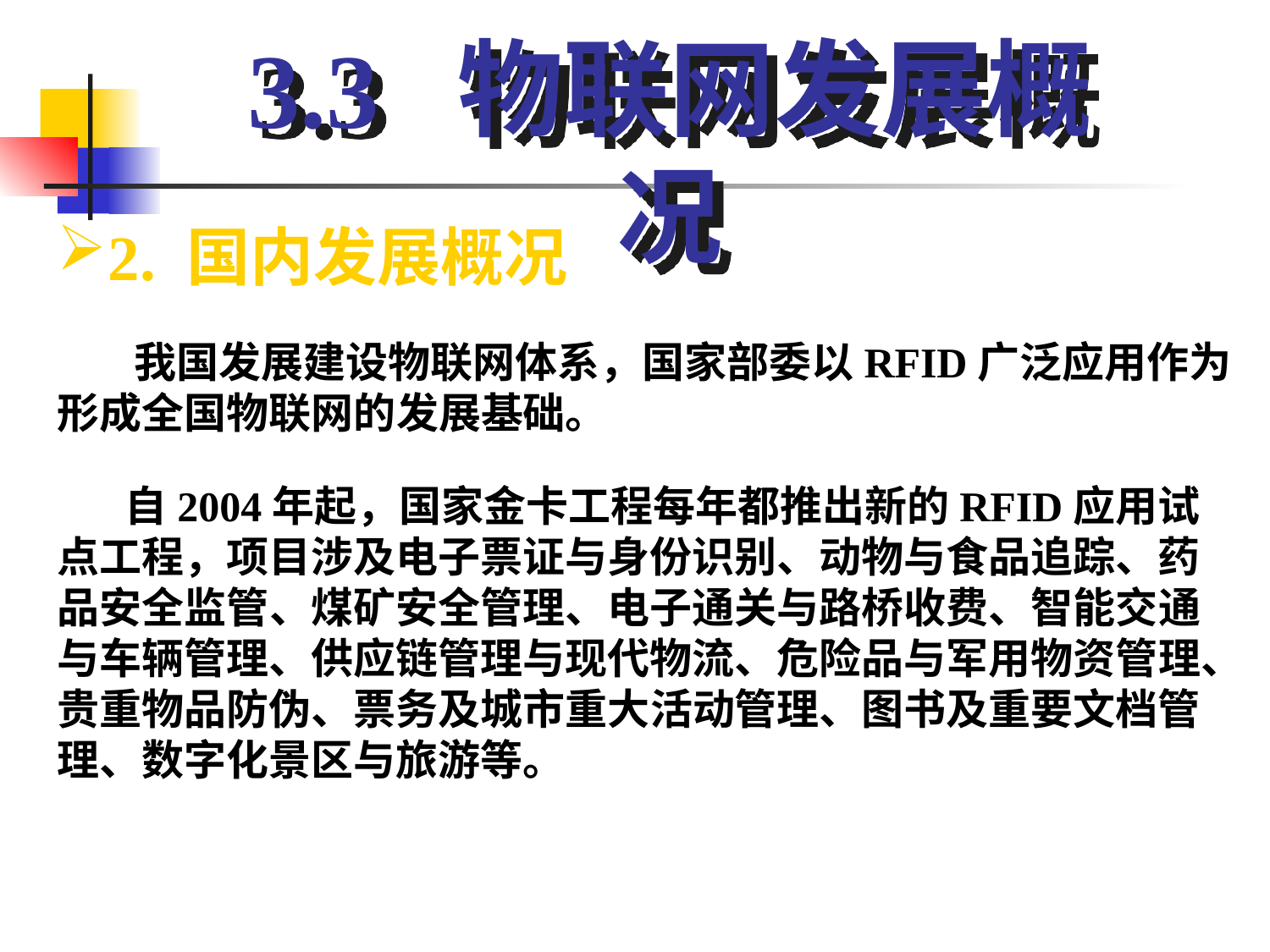

3.3  物联网发展概况
2. 国内发展概况

       我国发展建设物联网体系，国家部委以RFID广泛应用作为形成全国物联网的发展基础。

      自2004年起，国家金卡工程每年都推出新的RFID应用试点工程，项目涉及电子票证与身份识别、动物与食品追踪、药品安全监管、煤矿安全管理、电子通关与路桥收费、智能交通与车辆管理、供应链管理与现代物流、危险品与军用物资管理、贵重物品防伪、票务及城市重大活动管理、图书及重要文档管理、数字化景区与旅游等。